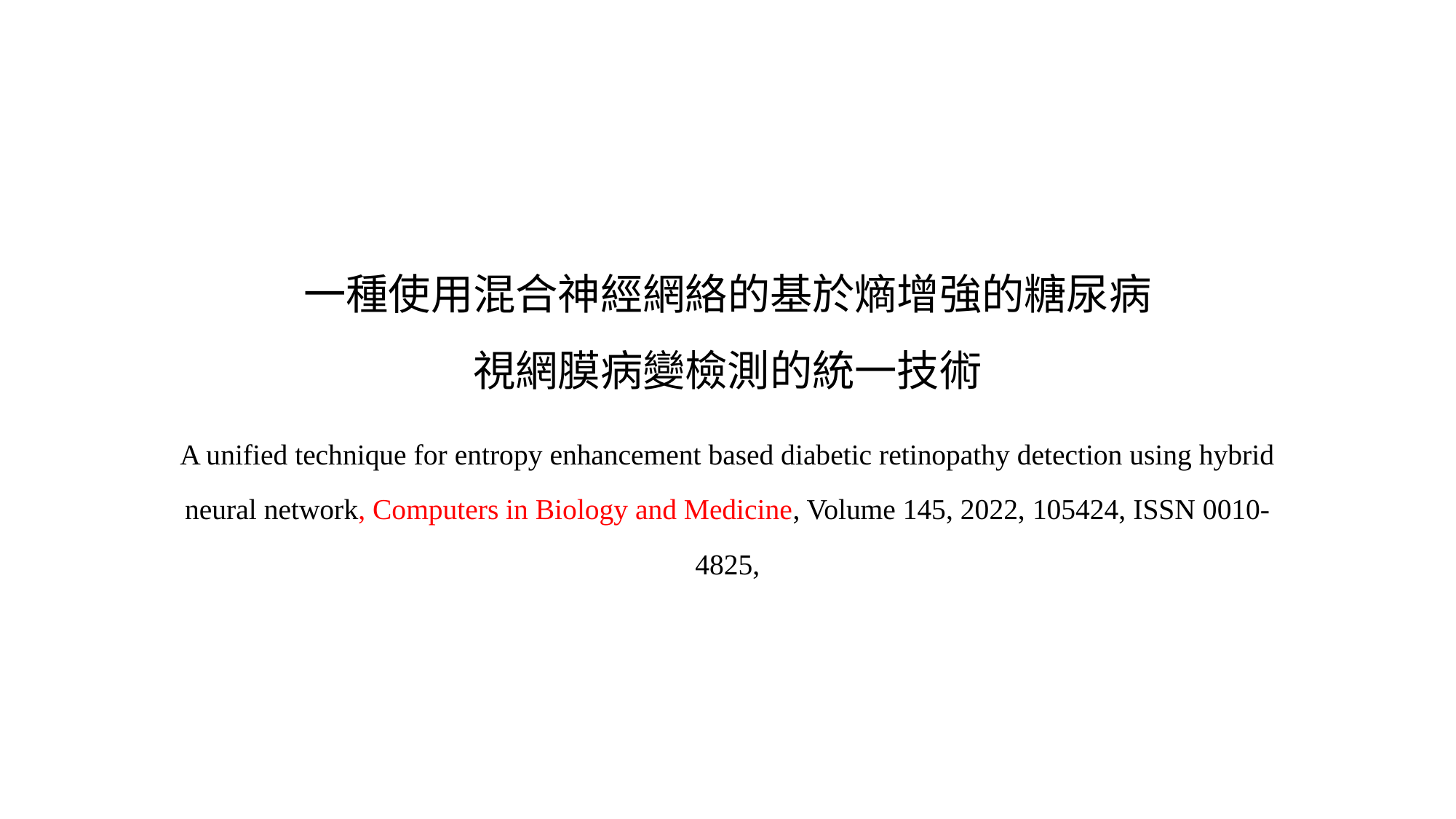

# 一種使用混合神經網絡的基於熵增強的糖尿病 視網膜病變檢測的統一技術
A unified technique for entropy enhancement based diabetic retinopathy detection using hybrid neural network, Computers in Biology and Medicine, Volume 145, 2022, 105424, ISSN 0010-4825,